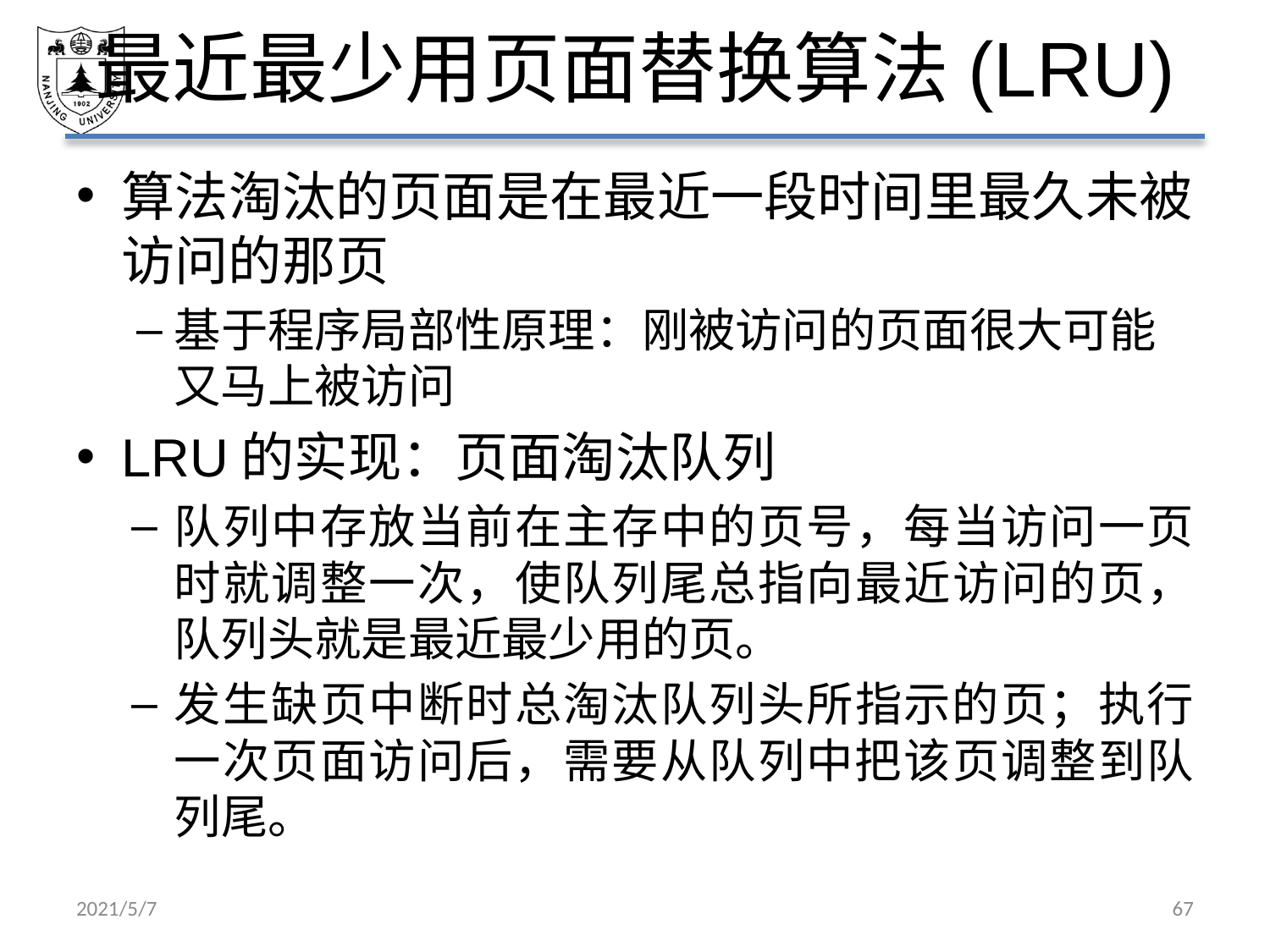

# 最近最少用页面替换算法(LRU)
算法淘汰的页面是在最近一段时间里最久未被访问的那页
基于程序局部性原理：刚被访问的页面很大可能又马上被访问
LRU的实现：页面淘汰队列
队列中存放当前在主存中的页号，每当访问一页时就调整一次，使队列尾总指向最近访问的页，队列头就是最近最少用的页。
发生缺页中断时总淘汰队列头所指示的页；执行一次页面访问后，需要从队列中把该页调整到队列尾。

2021/5/7
67